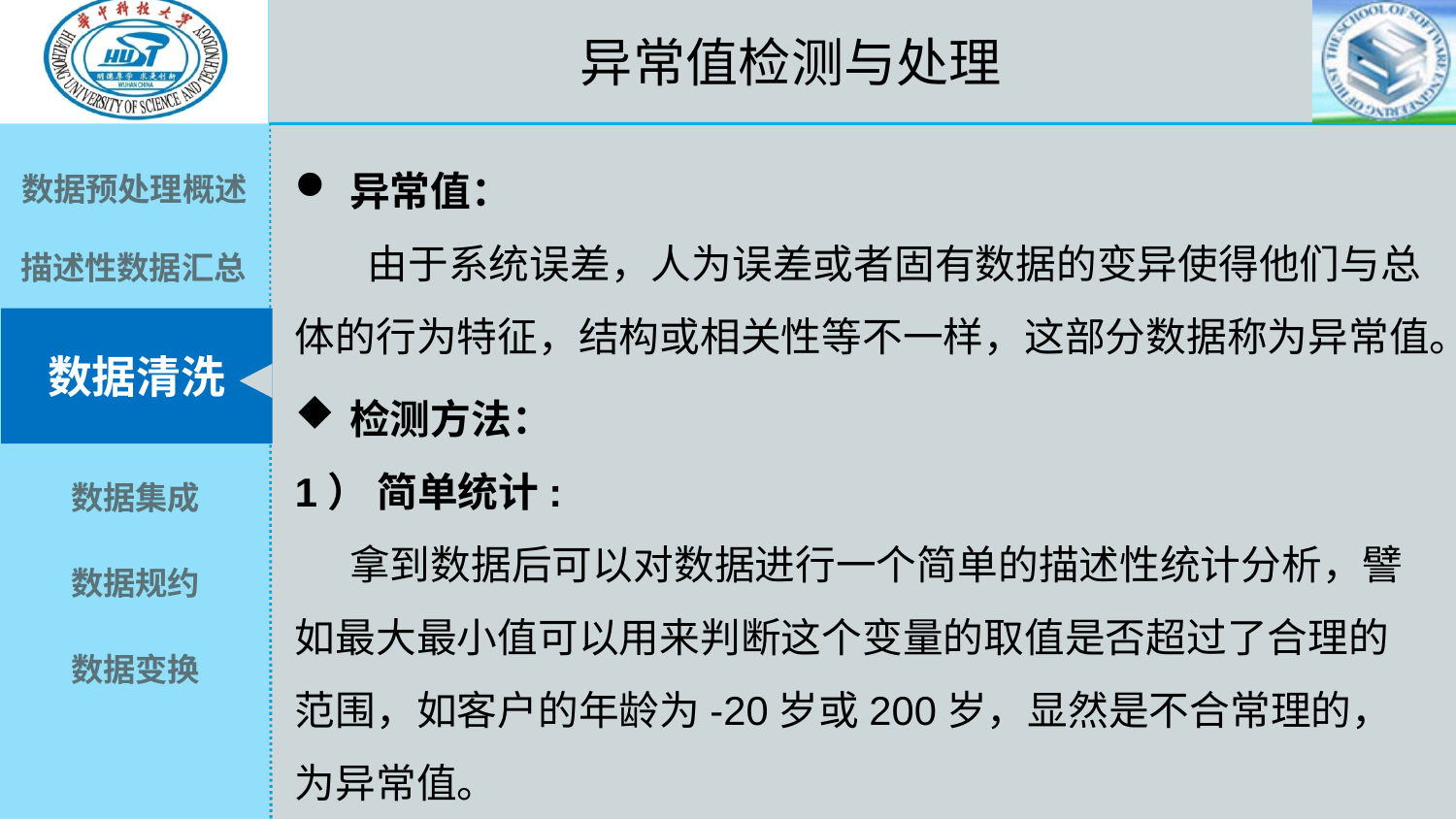

异常值检测与处理
异常值：
       由于系统误差，人为误差或者固有数据的变异使得他们与总体的行为特征，结构或相关性等不一样，这部分数据称为异常值。
检测方法：
1） 简单统计:
     拿到数据后可以对数据进行一个简单的描述性统计分析，譬如最大最小值可以用来判断这个变量的取值是否超过了合理的范围，如客户的年龄为-20岁或200岁，显然是不合常理的，为异常值。